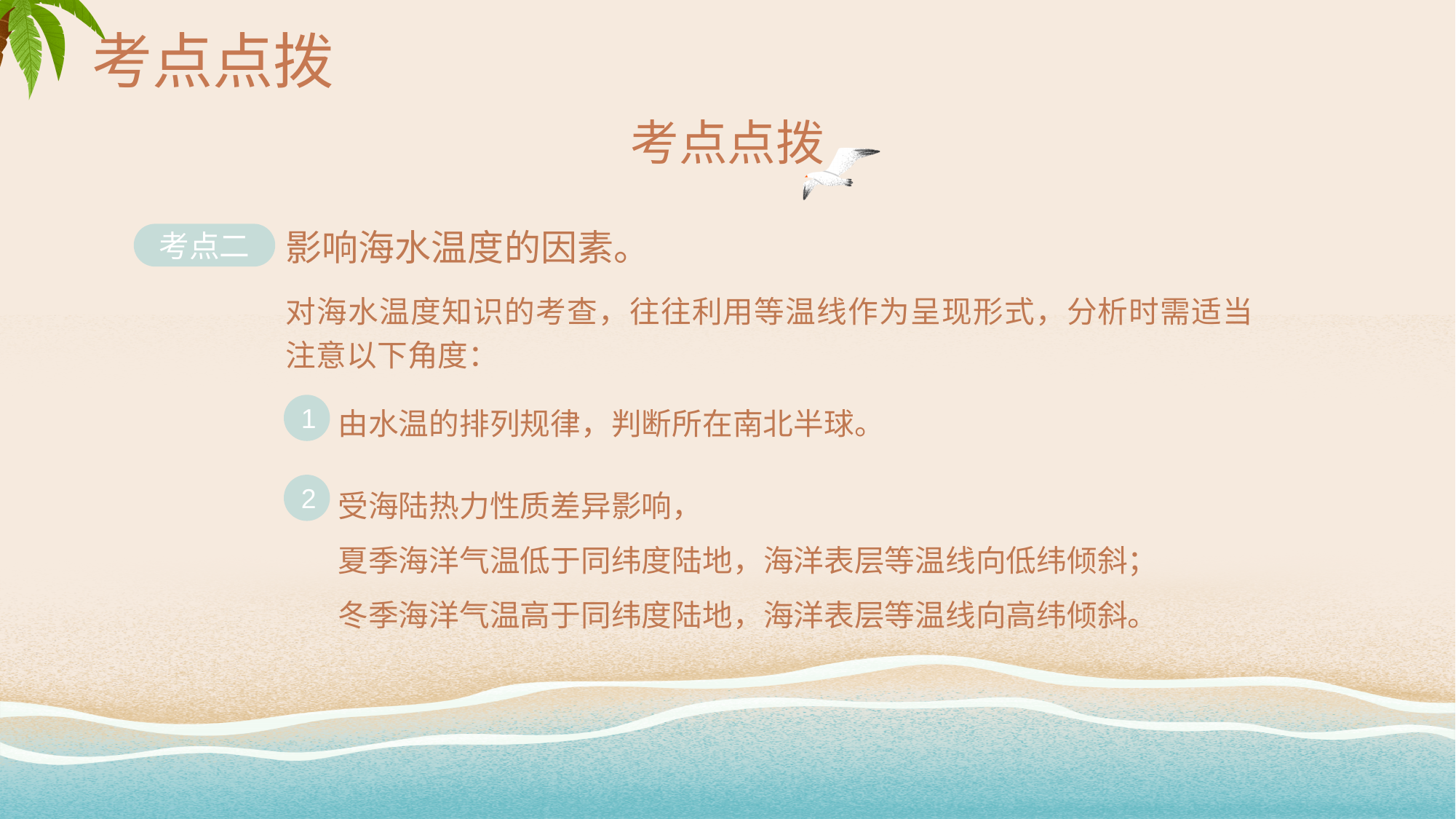

# 考点点拨
考点点拨
影响海水温度的因素。
考点二
对海水温度知识的考查，往往利用等温线作为呈现形式，分析时需适当注意以下角度：
由水温的排列规律，判断所在南北半球。
1
受海陆热力性质差异影响，
夏季海洋气温低于同纬度陆地，海洋表层等温线向低纬倾斜；
冬季海洋气温高于同纬度陆地，海洋表层等温线向高纬倾斜。
2